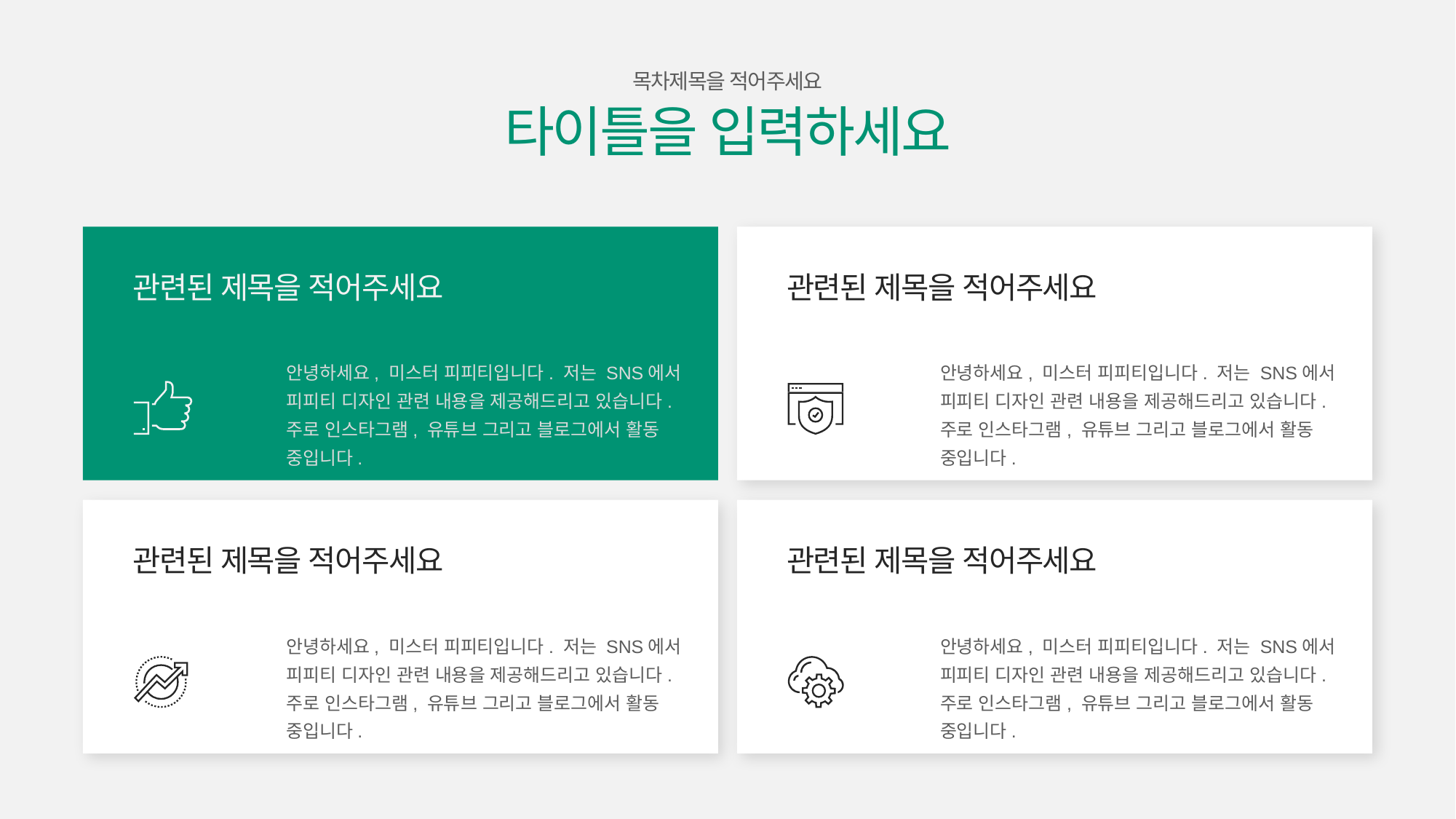

목차제목을 적어주세요
타이틀을 입력하세요

관련된 제목을 적어주세요
관련된 제목을 적어주세요
안녕하세요, 미스터 피피티입니다. 저는 SNS에서 피피티 디자인 관련 내용을 제공해드리고 있습니다. 주로 인스타그램, 유튜브 그리고 블로그에서 활동 중입니다.
안녕하세요, 미스터 피피티입니다. 저는 SNS에서 피피티 디자인 관련 내용을 제공해드리고 있습니다. 주로 인스타그램, 유튜브 그리고 블로그에서 활동 중입니다.

관련된 제목을 적어주세요
관련된 제목을 적어주세요
안녕하세요, 미스터 피피티입니다. 저는 SNS에서 피피티 디자인 관련 내용을 제공해드리고 있습니다. 주로 인스타그램, 유튜브 그리고 블로그에서 활동 중입니다.
안녕하세요, 미스터 피피티입니다. 저는 SNS에서 피피티 디자인 관련 내용을 제공해드리고 있습니다. 주로 인스타그램, 유튜브 그리고 블로그에서 활동 중입니다.